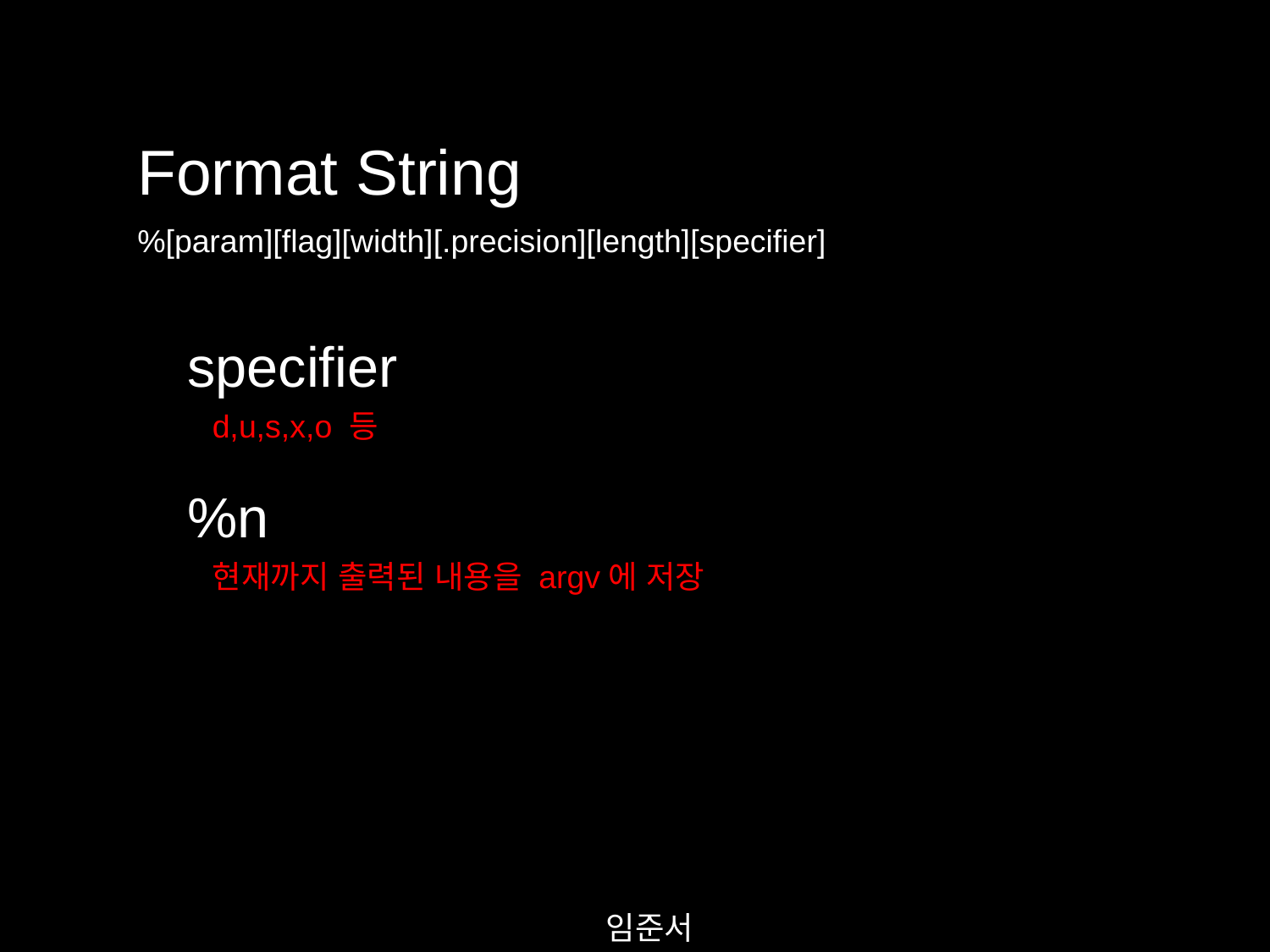

Format String
%[param][flag][width][.precision][length][specifier]
specifier
d,u,s,x,o 등
%n
현재까지 출력된 내용을 argv에 저장